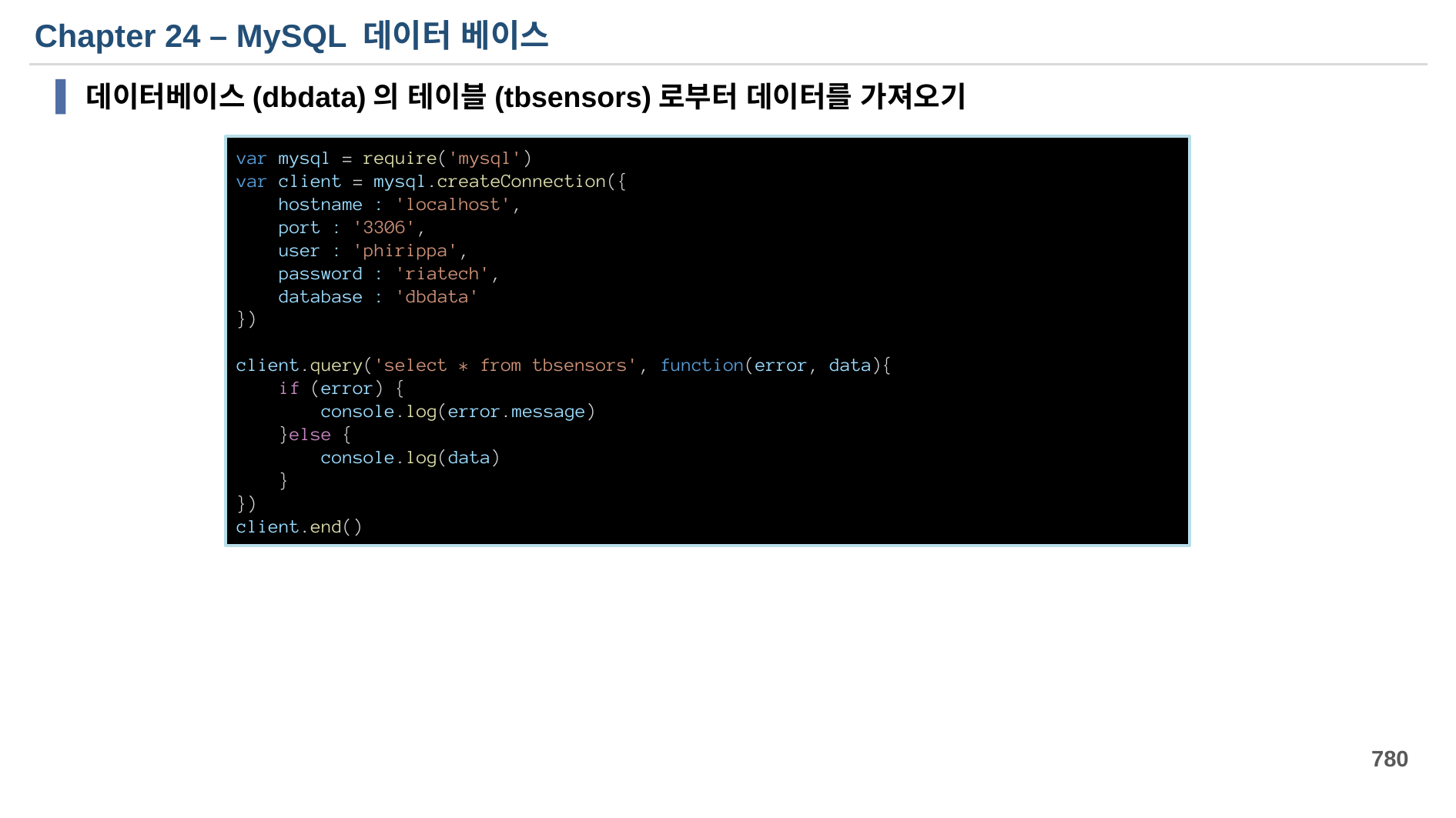

# Chapter 24 – MySQL 데이터 베이스
데이터베이스(dbdata)의 테이블(tbsensors)로부터 데이터를 가져오기

var mysql = require('mysql')
var client = mysql.createConnection({
    hostname : 'localhost',
    port : '3306',
    user : 'phirippa',
    password : 'riatech',
    database : 'dbdata'
})
client.query('select * from tbsensors', function(error, data){
    if (error) {
        console.log(error.message)
    }else {
        console.log(data)
    }
})
client.end()
780